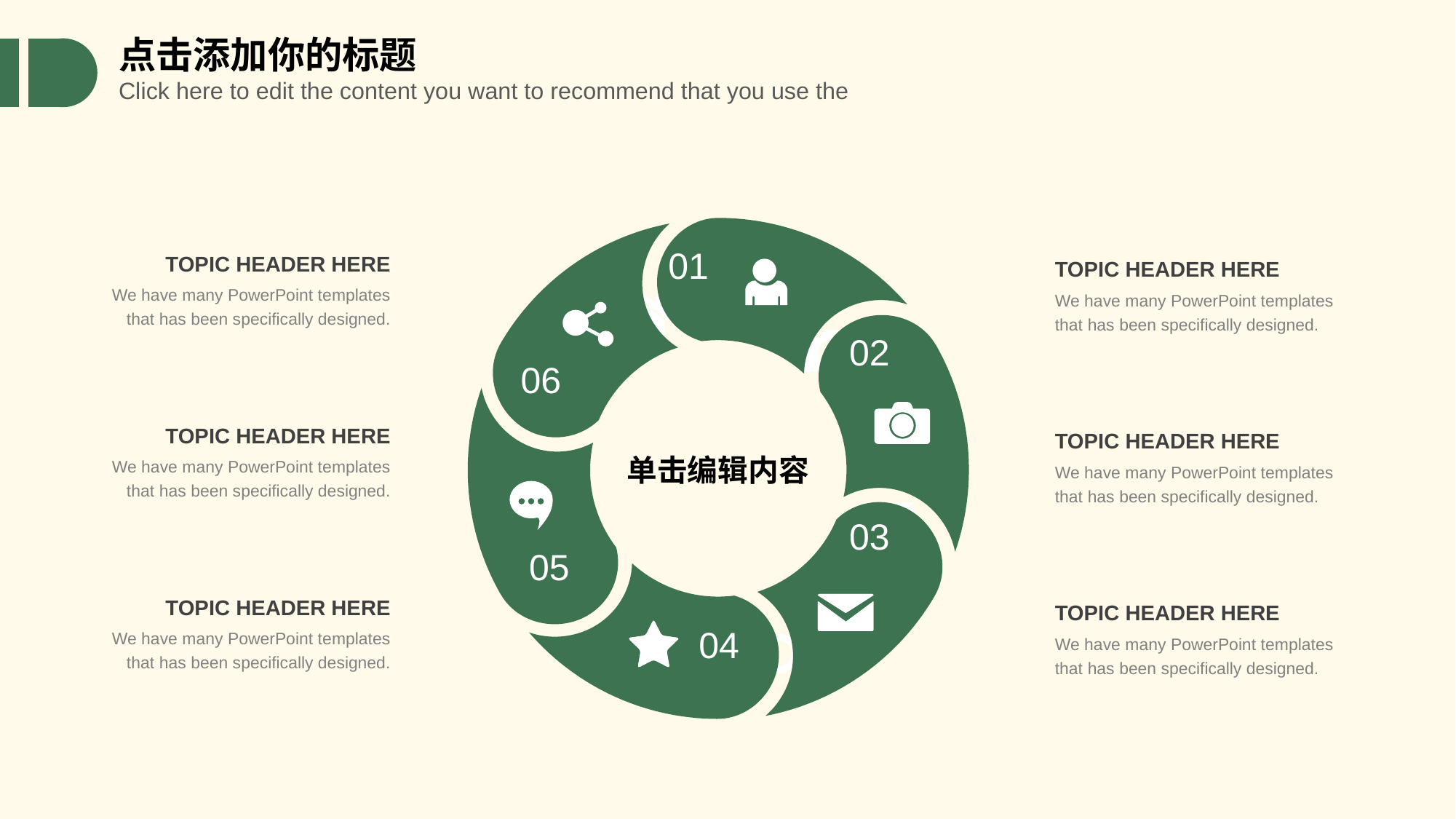

点击添加你的标题

Click here to edit the content you want to recommend that you use the

01
TOPIC HEADER HERE
We have many PowerPoint templates that has been specifically designed.
TOPIC HEADER HERE
We have many PowerPoint templates that has been specifically designed.

01

02

06
06

02

TOPIC HEADER HERE
We have many PowerPoint templates that has been specifically designed.
TOPIC HEADER HERE
We have many PowerPoint templates that has been specifically designed.

单击编辑内容

03
05
03

05

TOPIC HEADER HERE
We have many PowerPoint templates that has been specifically designed.

TOPIC HEADER HERE
We have many PowerPoint templates that has been specifically designed.

04

04